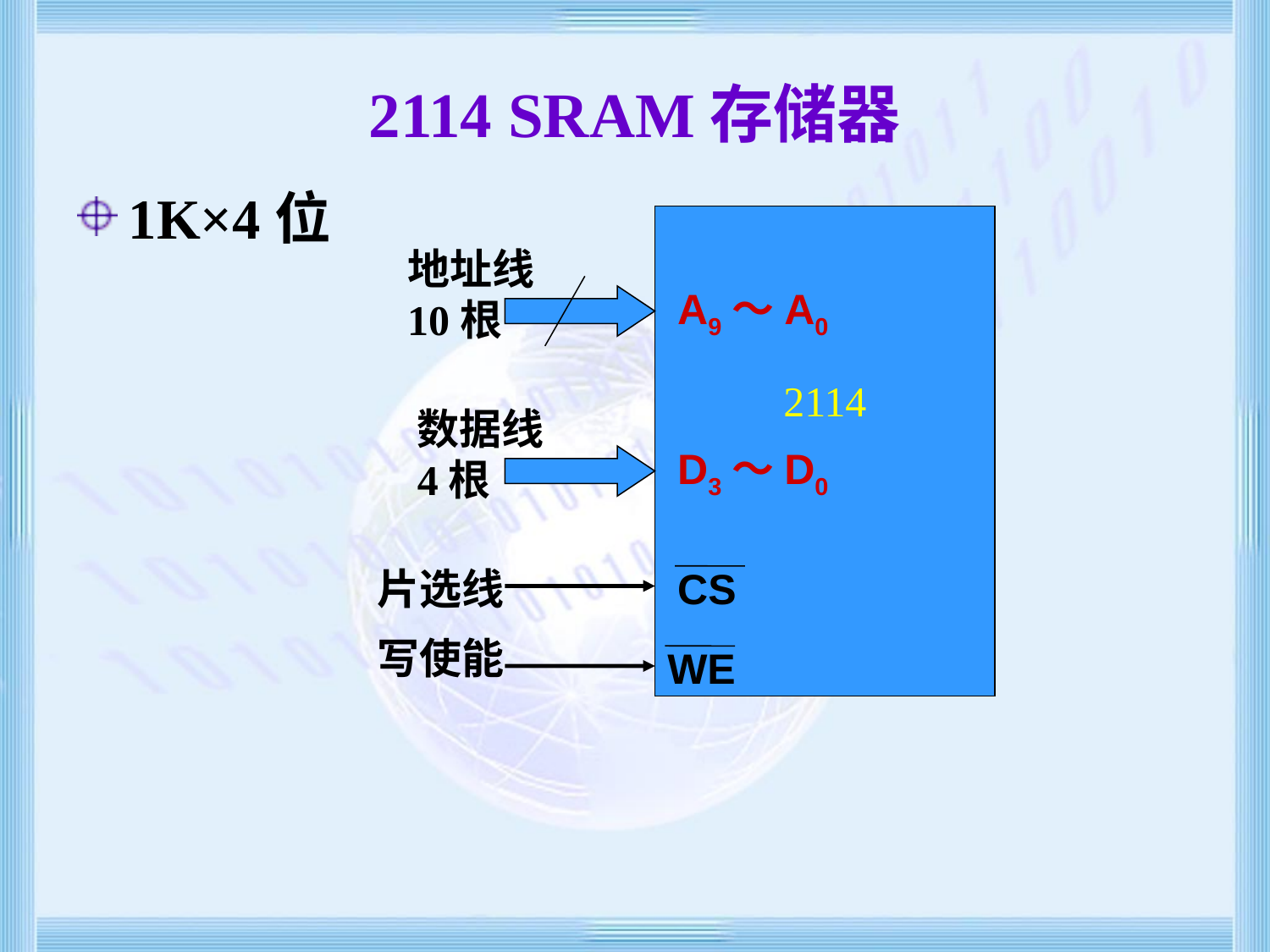

# 2114 SRAM存储器
1K×4位
2114

地址线10根

A9～A0
数据线4根

D3～D0
片选线

CS

写使能

WE

37